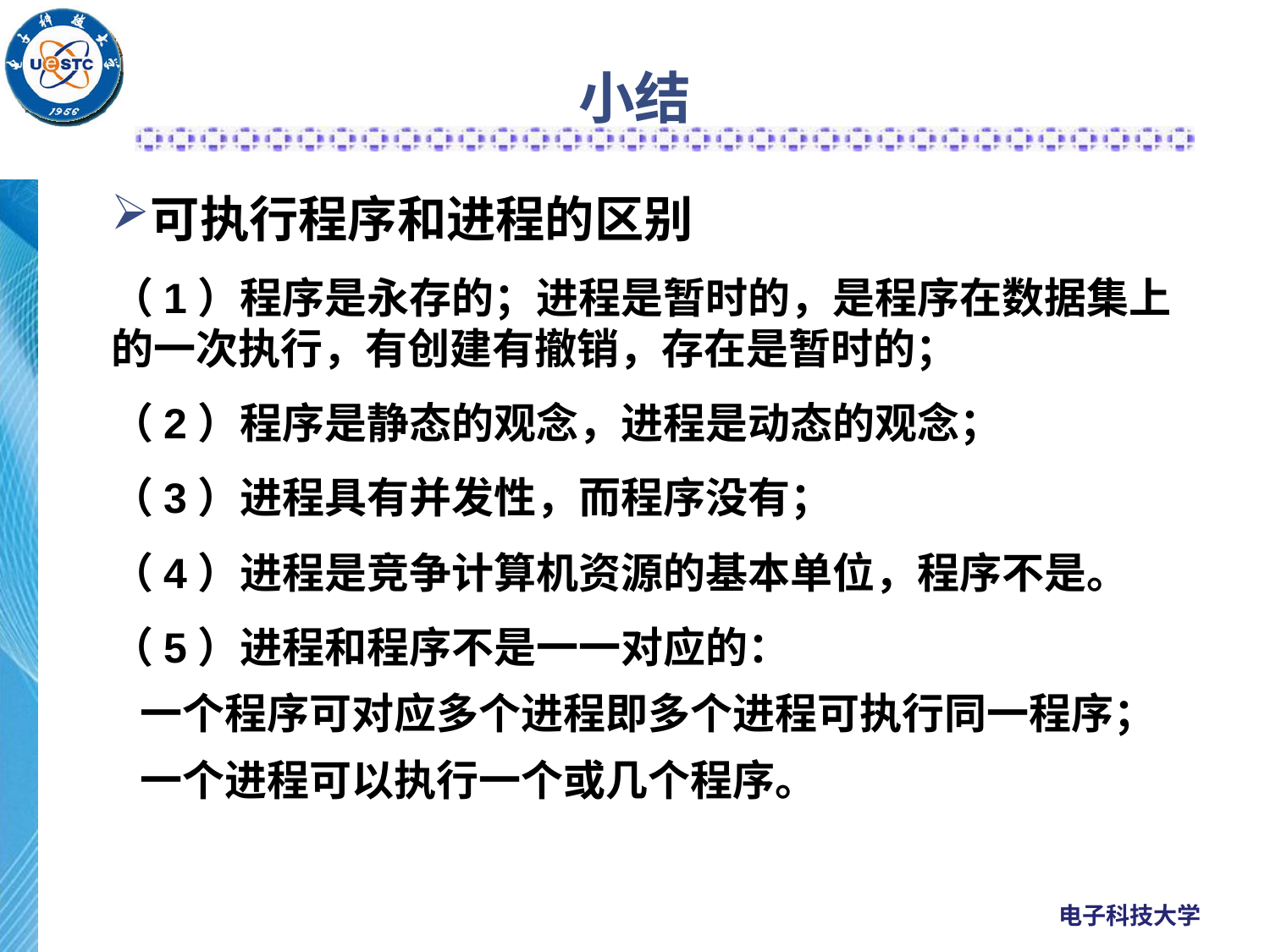

# 小结
可执行程序和进程的区别
（1）程序是永存的；进程是暂时的，是程序在数据集上的一次执行，有创建有撤销，存在是暂时的；
（2）程序是静态的观念，进程是动态的观念；
（3）进程具有并发性，而程序没有；
（4）进程是竞争计算机资源的基本单位，程序不是。
（5）进程和程序不是一一对应的：
一个程序可对应多个进程即多个进程可执行同一程序；
一个进程可以执行一个或几个程序。